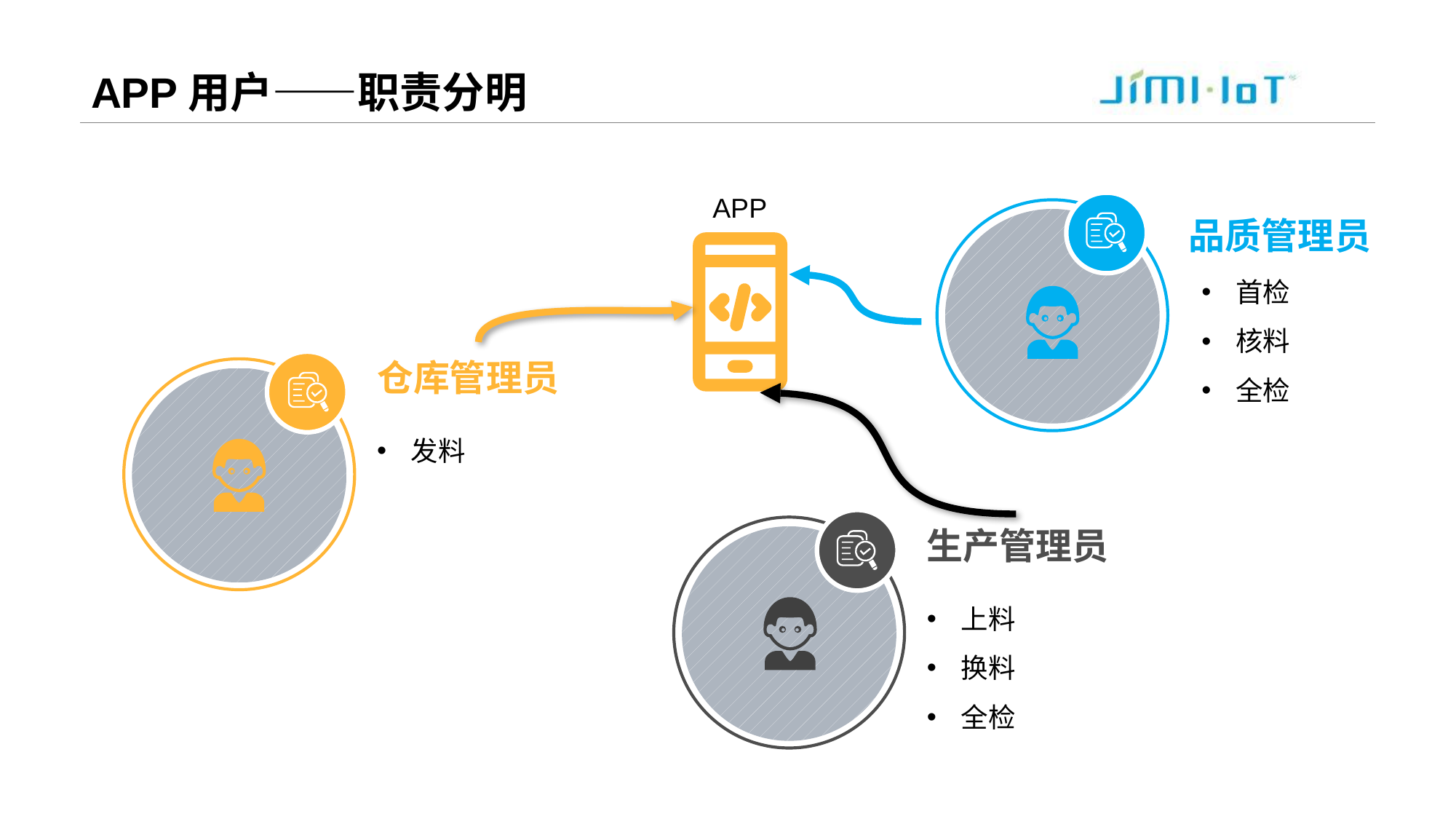

# APP用户——职责分明
APP

品质管理员
首检
核料
全检
仓库管理员
发料

生产管理员
上料
换料
全检